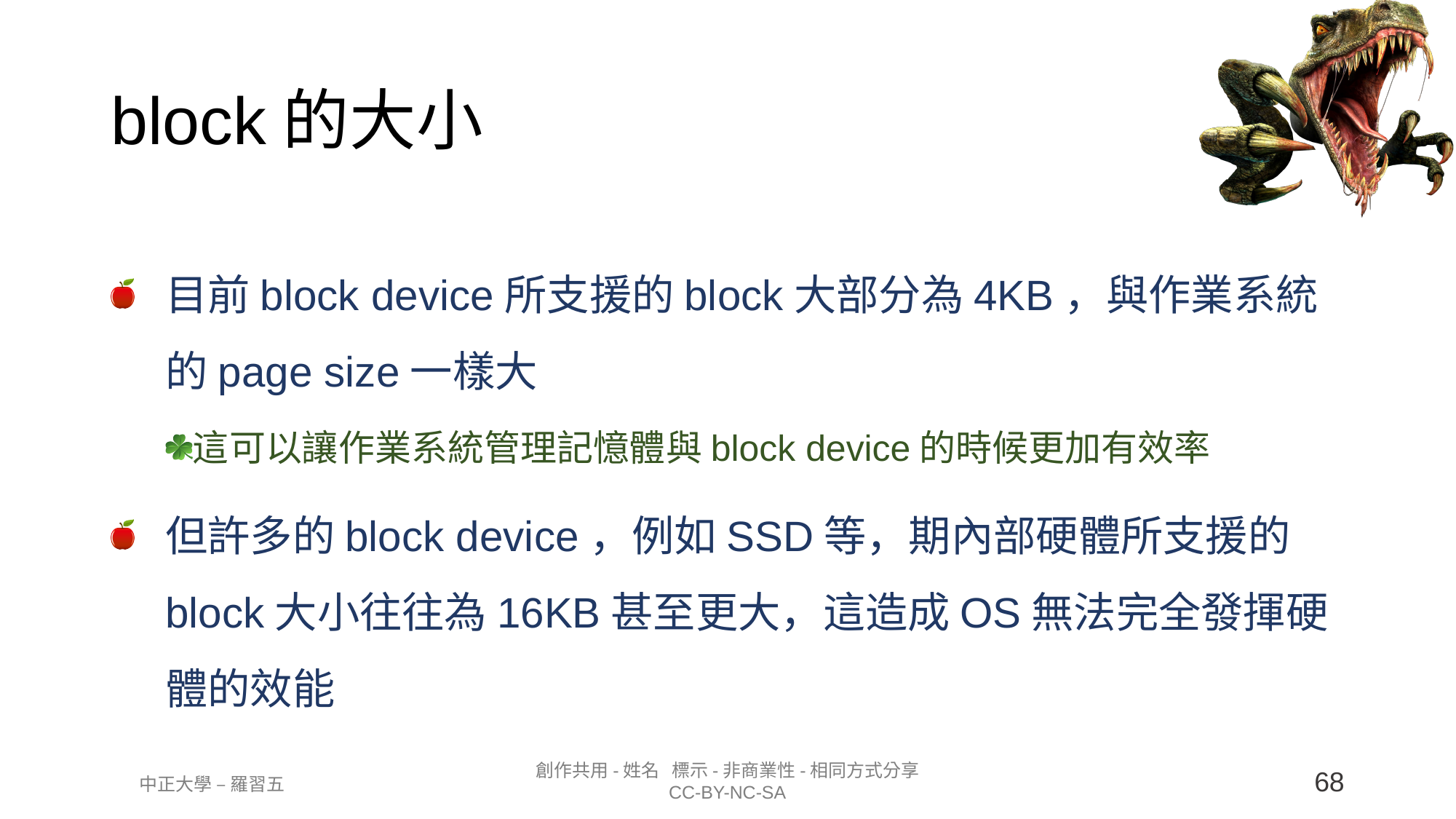

# block的大小
目前block device所支援的block大部分為4KB，與作業系統的page size一樣大
這可以讓作業系統管理記憶體與block device的時候更加有效率
但許多的block device，例如SSD等，期內部硬體所支援的block大小往往為16KB甚至更大，這造成OS無法完全發揮硬體的效能